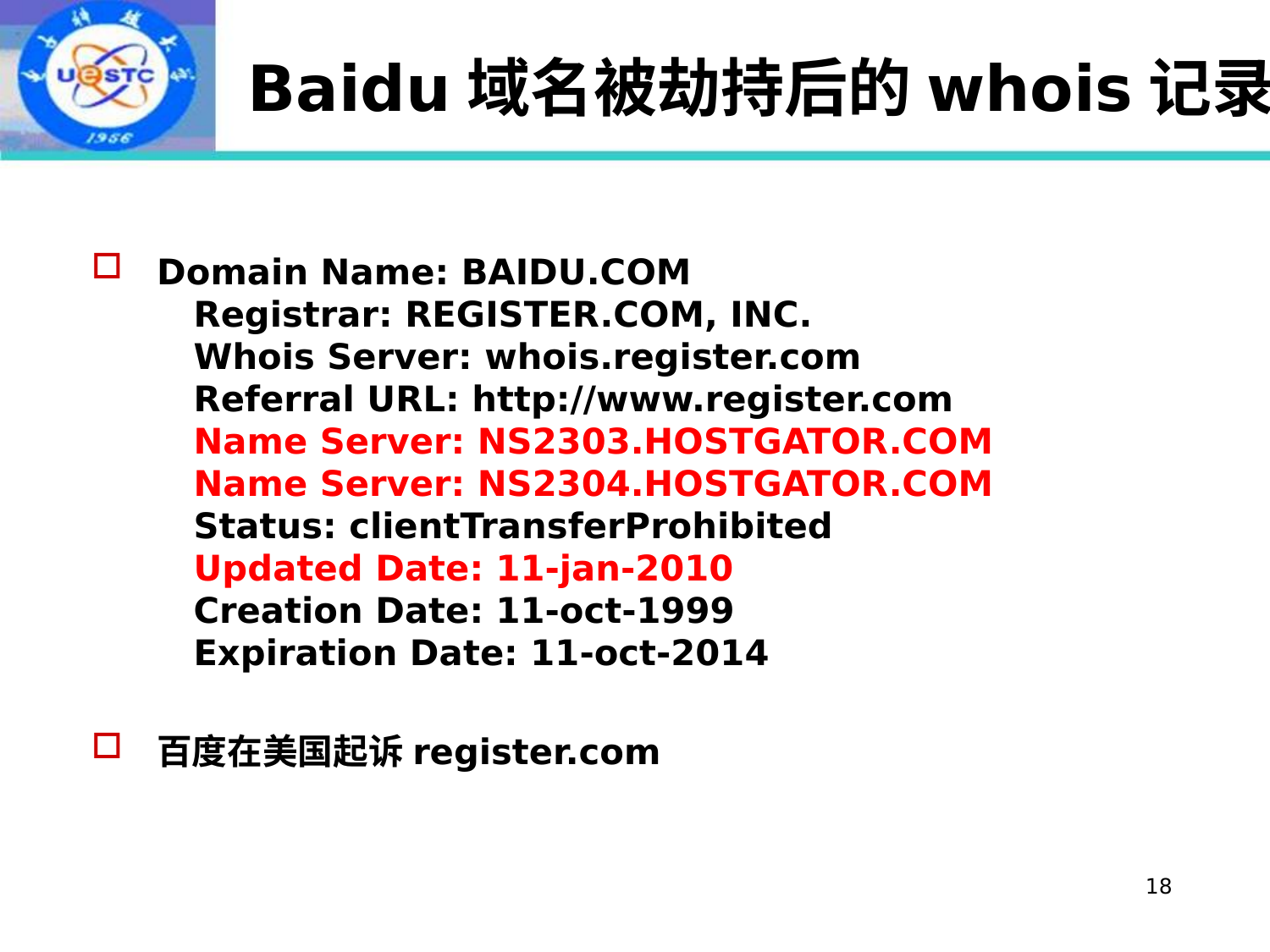

# Baidu域名被劫持后的whois记录
Domain Name: BAIDU.COM
   Registrar: REGISTER.COM, INC.
   Whois Server: whois.register.com
   Referral URL: http://www.register.com
   Name Server: NS2303.HOSTGATOR.COM
   Name Server: NS2304.HOSTGATOR.COM
   Status: clientTransferProhibited
   Updated Date: 11-jan-2010
   Creation Date: 11-oct-1999
   Expiration Date: 11-oct-2014

百度在美国起诉register.com
18